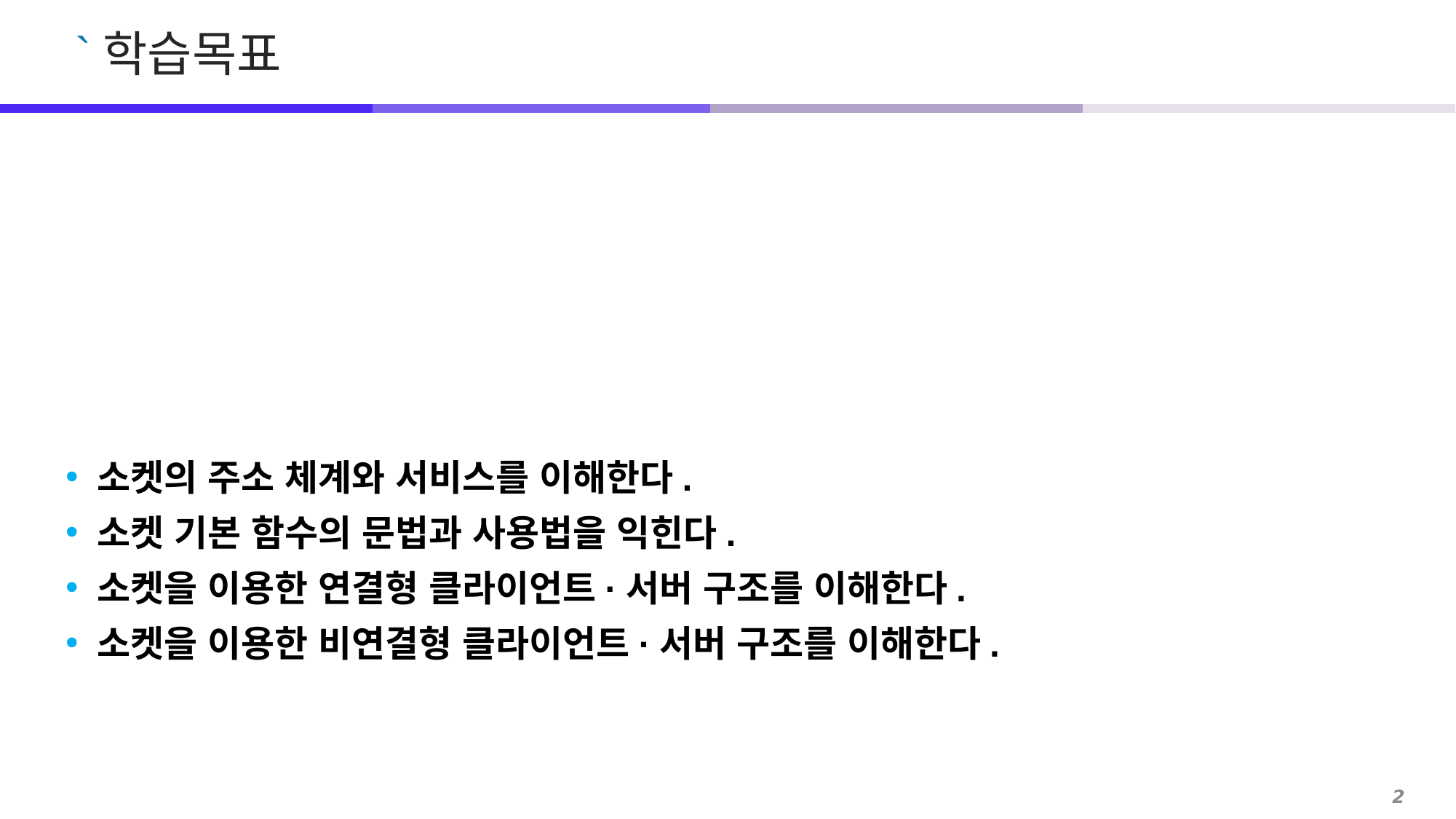

소켓의 주소 체계와 서비스를 이해한다.
소켓 기본 함수의 문법과 사용법을 익힌다.
소켓을 이용한 연결형 클라이언트·서버 구조를 이해한다.
소켓을 이용한 비연결형 클라이언트·서버 구조를 이해한다.